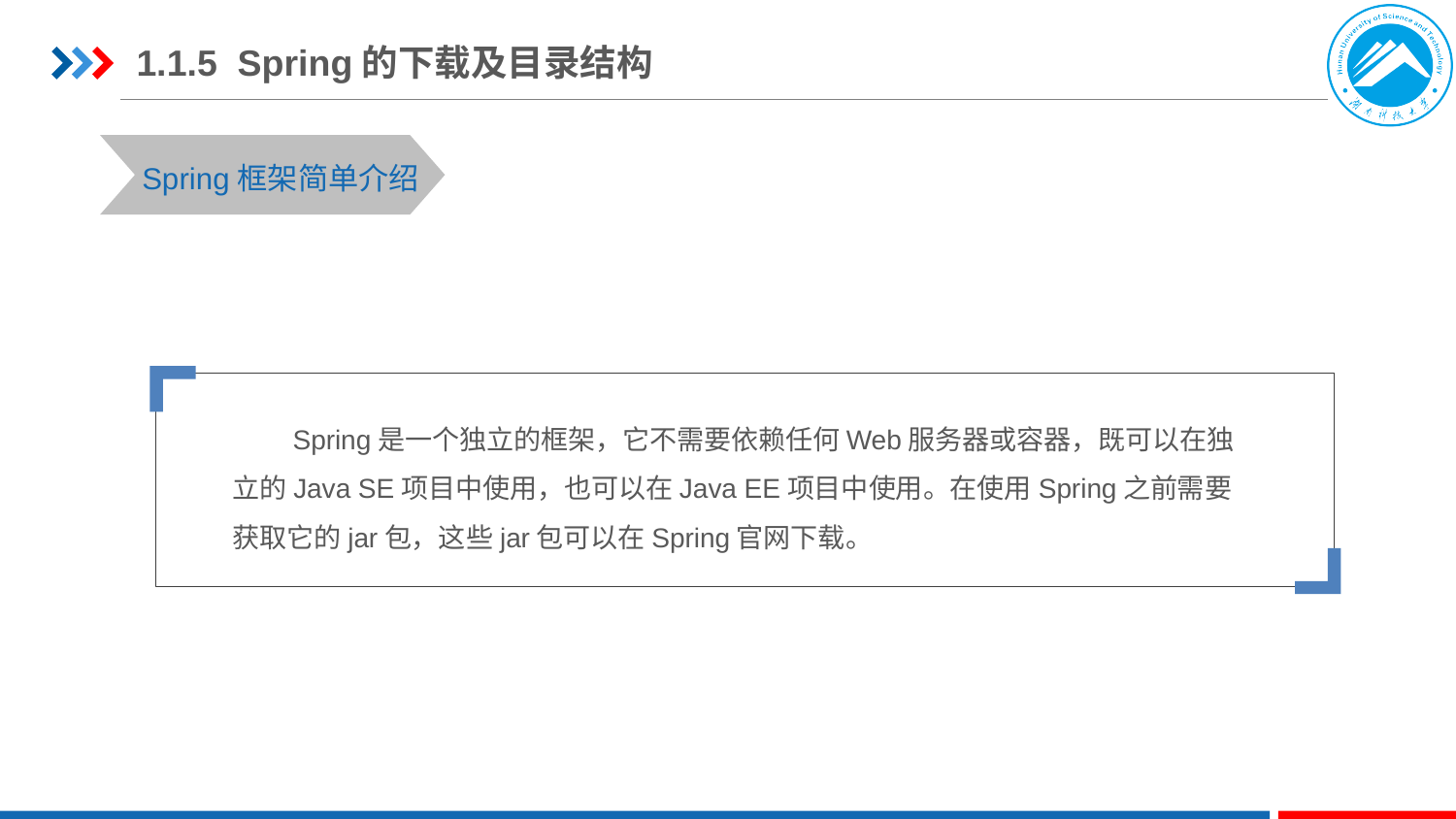

1.1.5  Spring的下载及目录结构

STEP  01
STEP  03
Spring框架简单介绍

        Spring是一个独立的框架，它不需要依赖任何Web服务器或容器，既可以在独立的Java SE项目中使用，也可以在Java EE项目中使用。在使用Spring之前需要获取它的jar包，这些jar包可以在Spring官网下载。